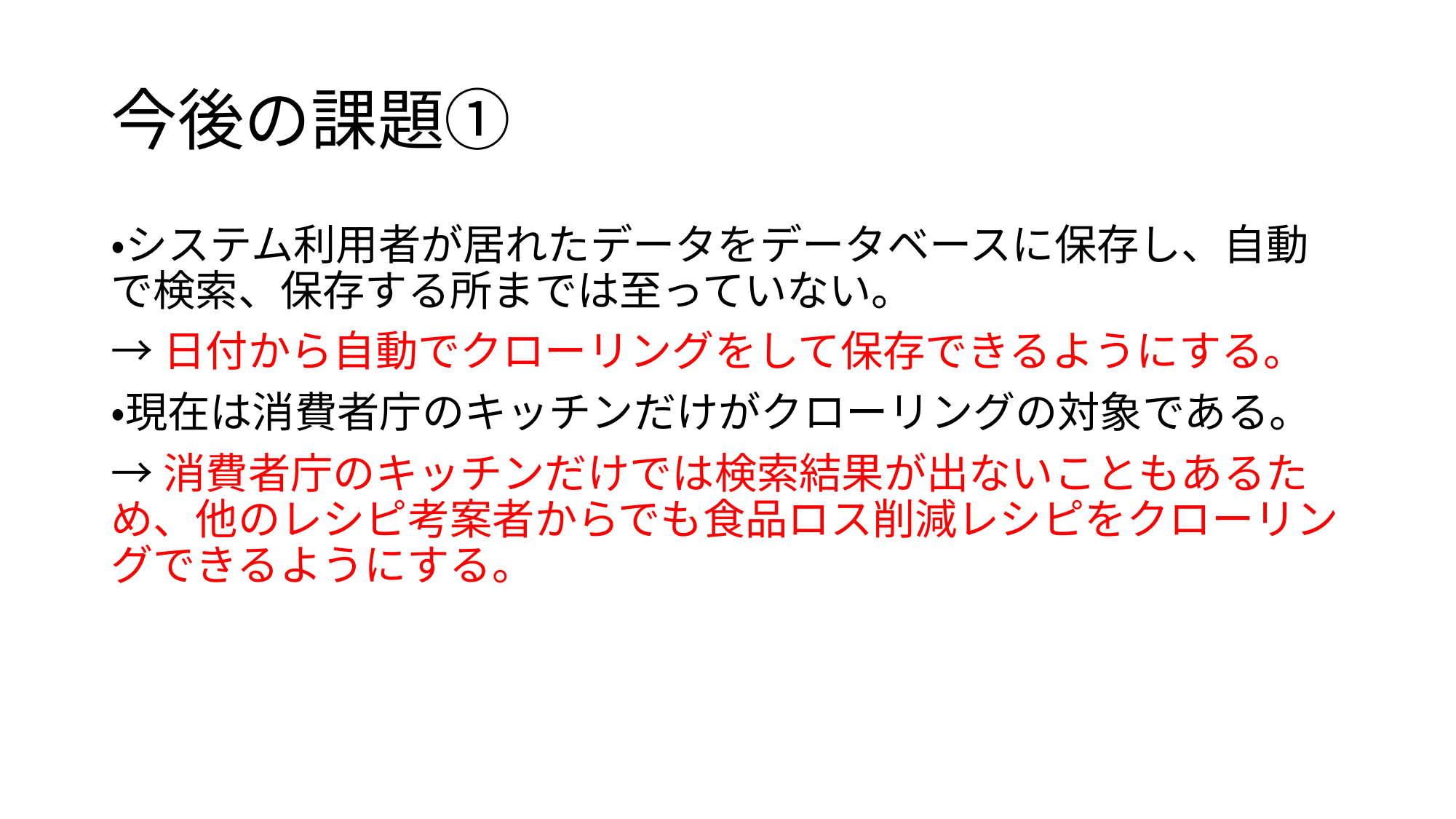

# 今後の課題①
・システム利用者が居れたデータをデータベースに保存し、自動で検索、保存する所までは至っていない。
→日付から自動でクローリングをして保存できるようにする。
・現在は消費者庁のキッチンだけがクローリングの対象である。
→消費者庁のキッチンだけでは検索結果が出ないこともあるため、他のレシピ考案者からでも食品ロス削減レシピをクローリングできるようにする。